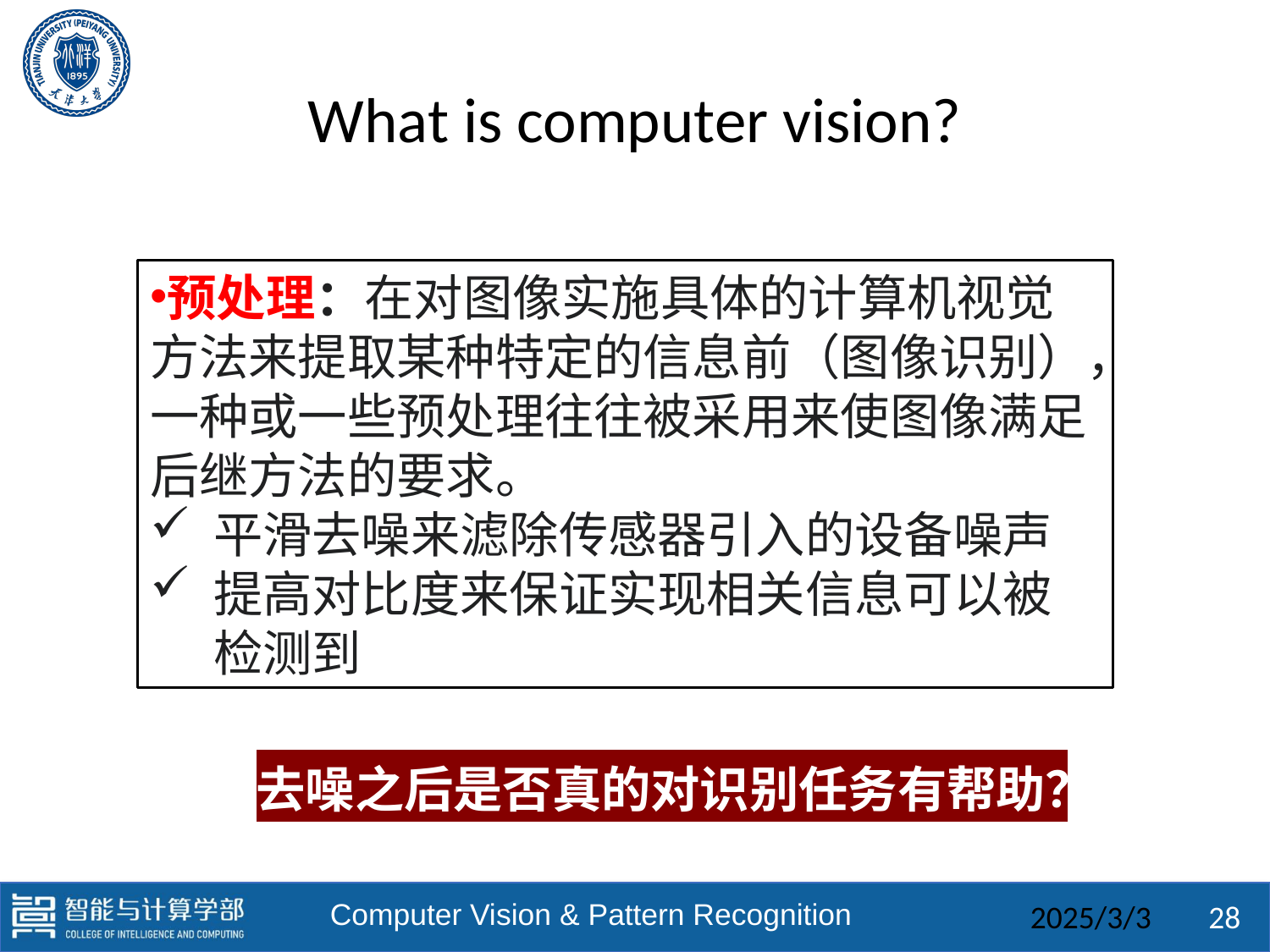

# What is computer vision?
预处理：在对图像实施具体的计算机视觉方法来提取某种特定的信息前（图像识别），一种或一些预处理往往被采用来使图像满足后继方法的要求。
平滑去噪来滤除传感器引入的设备噪声
提高对比度来保证实现相关信息可以被检测到
去噪之后是否真的对识别任务有帮助？
2025/3/3
28